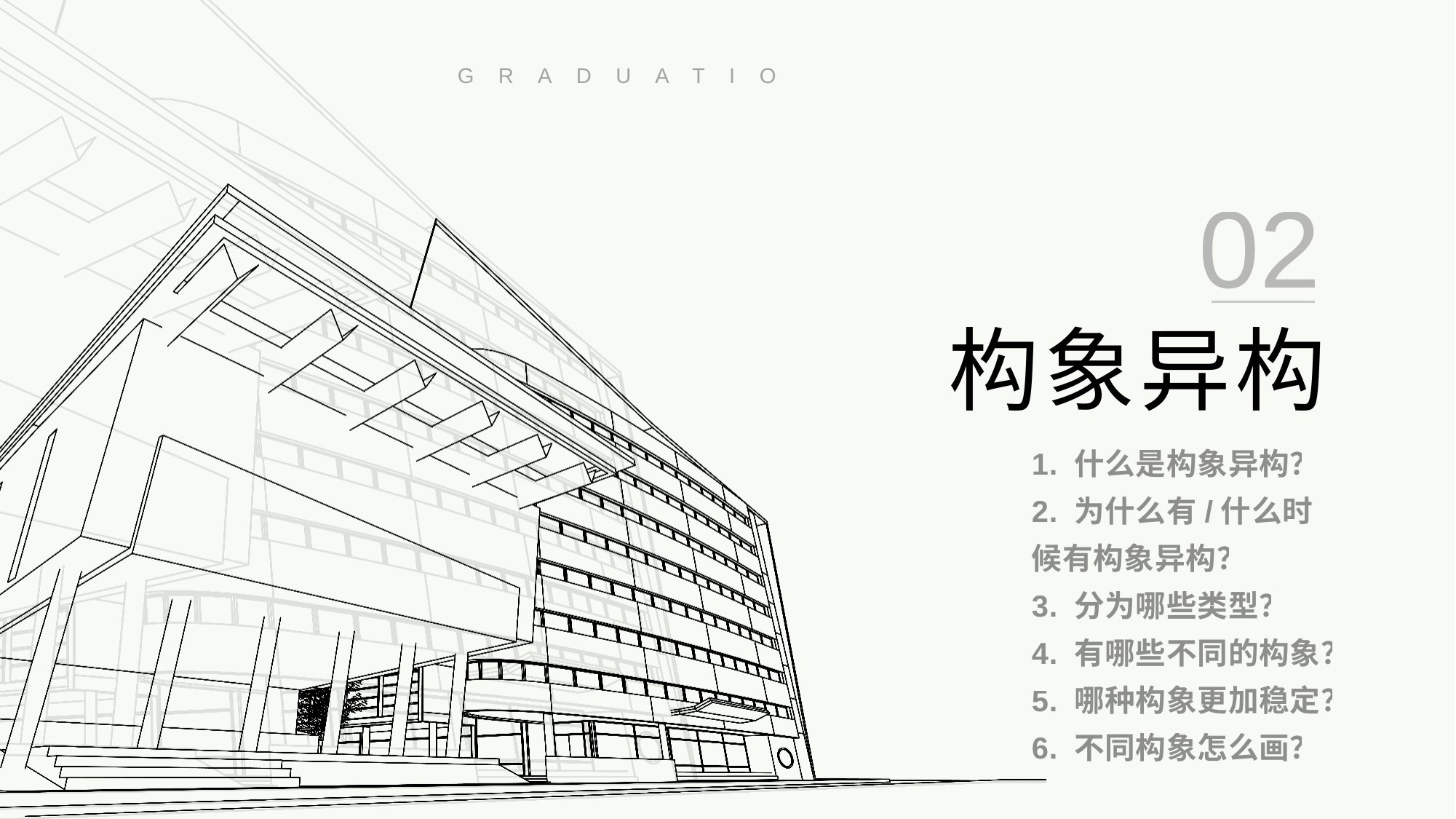

GRADUATION THESIS DEFENSES
02
构象异构
1. 什么是构象异构？
2. 为什么有/什么时候有构象异构？
3. 分为哪些类型？
4. 有哪些不同的构象？
5. 哪种构象更加稳定？
6. 不同构象怎么画？